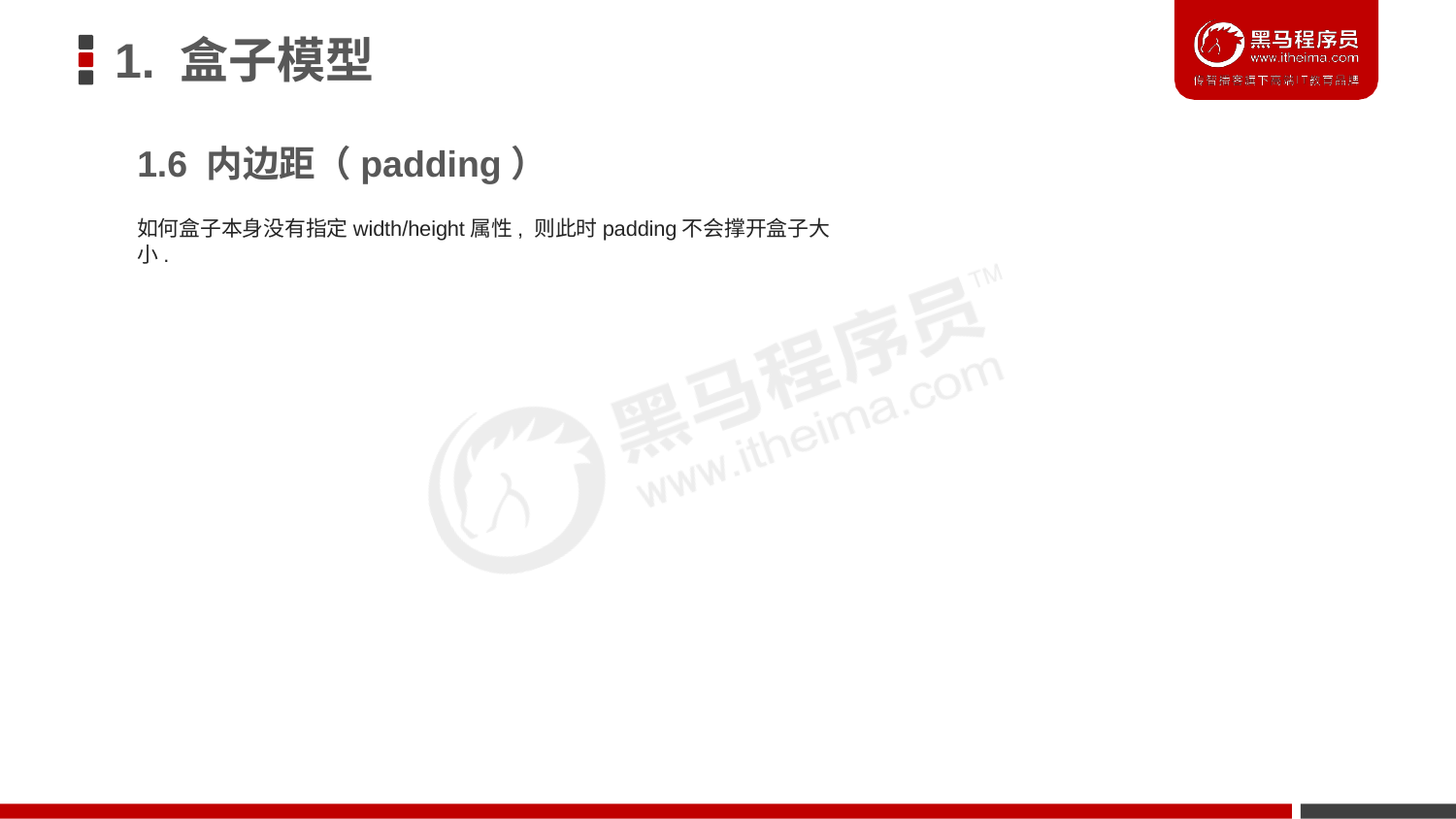

# 1. 盒子模型
1.6 内边距（padding）
如何盒子本身没有指定width/height属性, 则此时padding不会撑开盒子大小.